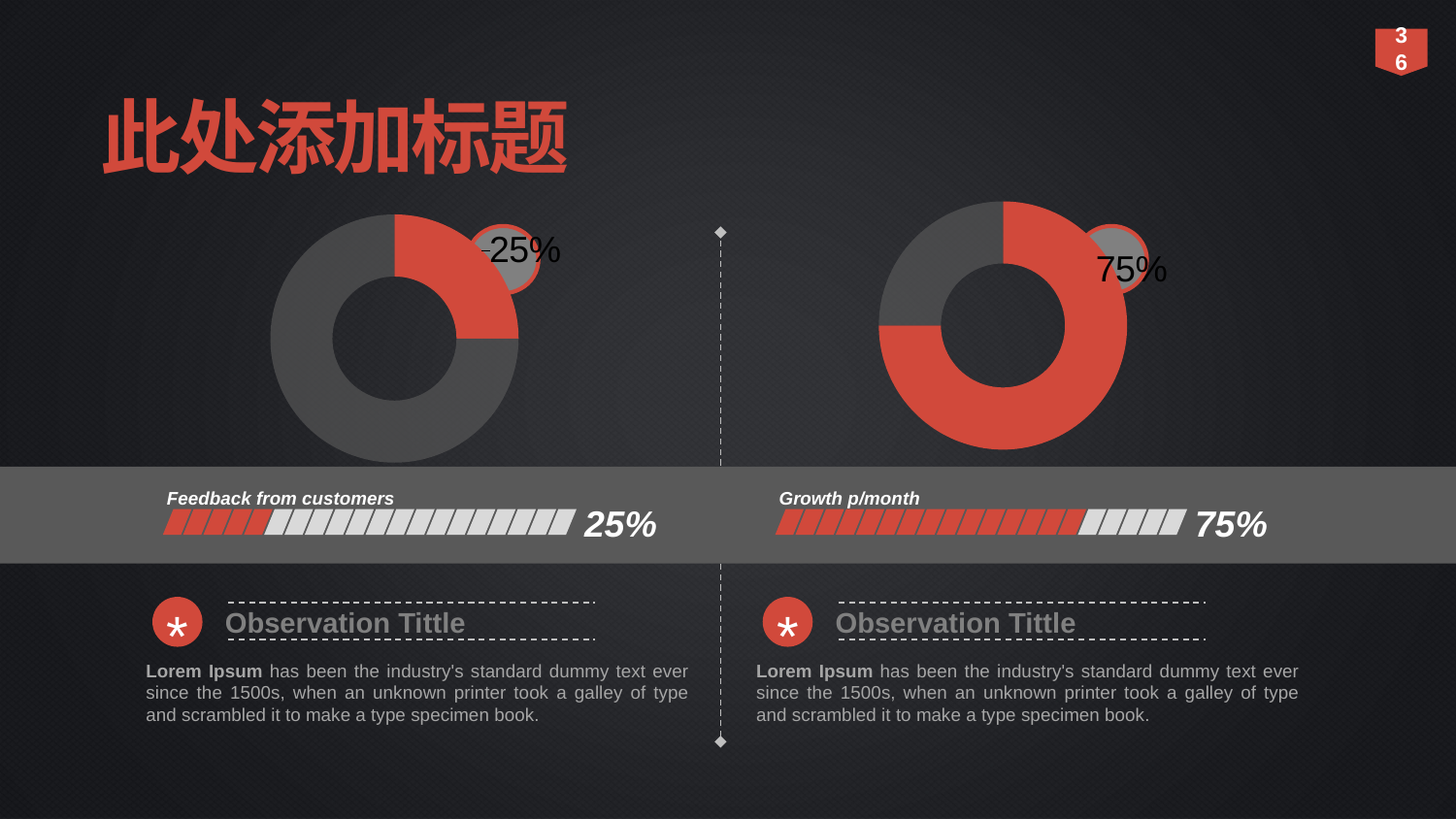

36
此处添加标题

### Chart

| Category | Column1 |
|---|---|

### Chart

| Category | Column1 |
|---|---|

Feedback from customers
25%

Growth p/month
75%

*

Observation Tittle
*

Observation Tittle
Lorem Ipsum has been the industry's standard dummy text ever since the 1500s, when an unknown printer took a galley of type and scrambled it to make a type specimen book.
Lorem Ipsum has been the industry's standard dummy text ever since the 1500s, when an unknown printer took a galley of type and scrambled it to make a type specimen book.